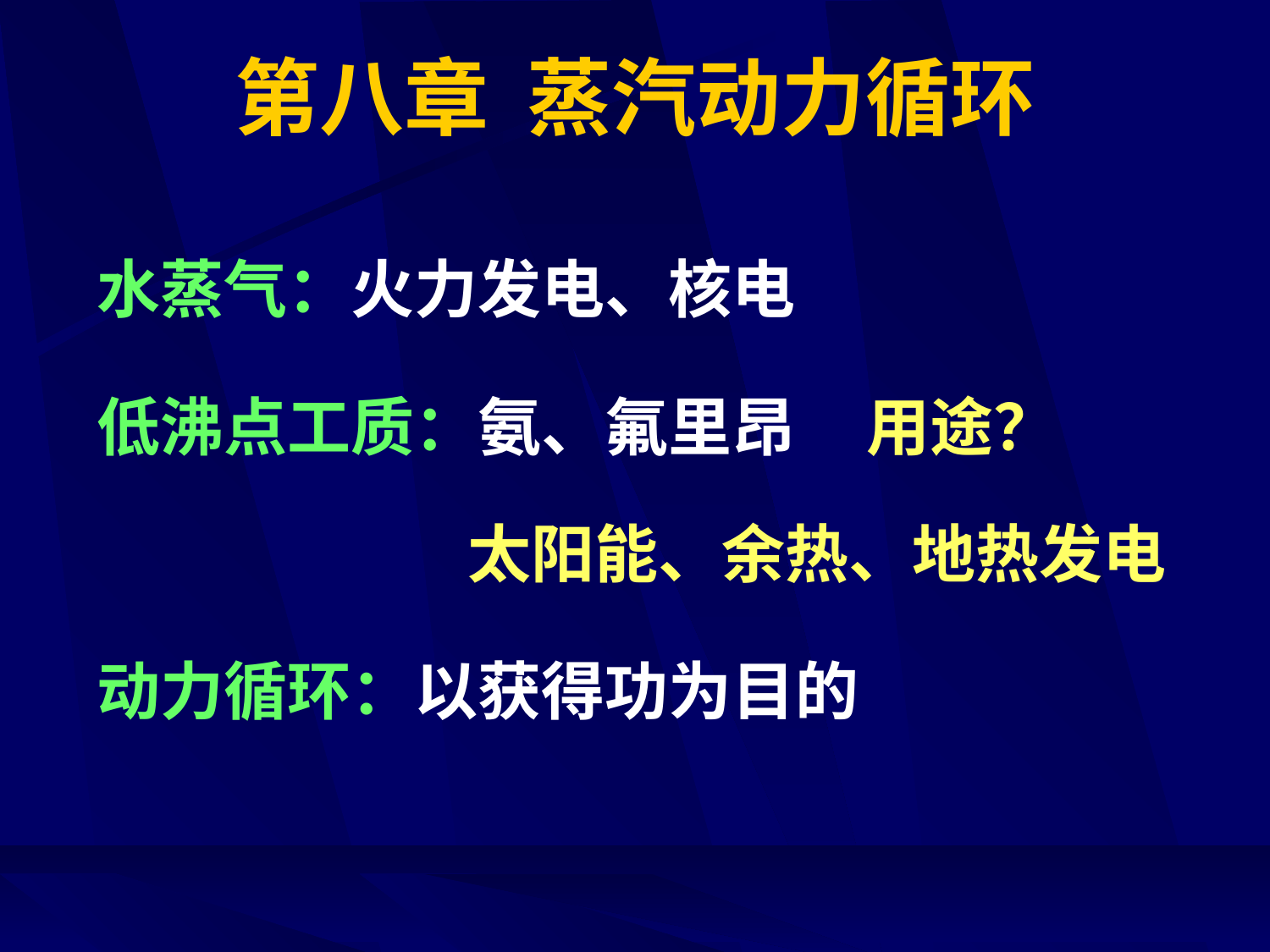

# 第八章  蒸汽动力循环
水蒸气：火力发电、核电
用途？
低沸点工质：氨、氟里昂
太阳能、余热、地热发电
动力循环：以获得功为目的